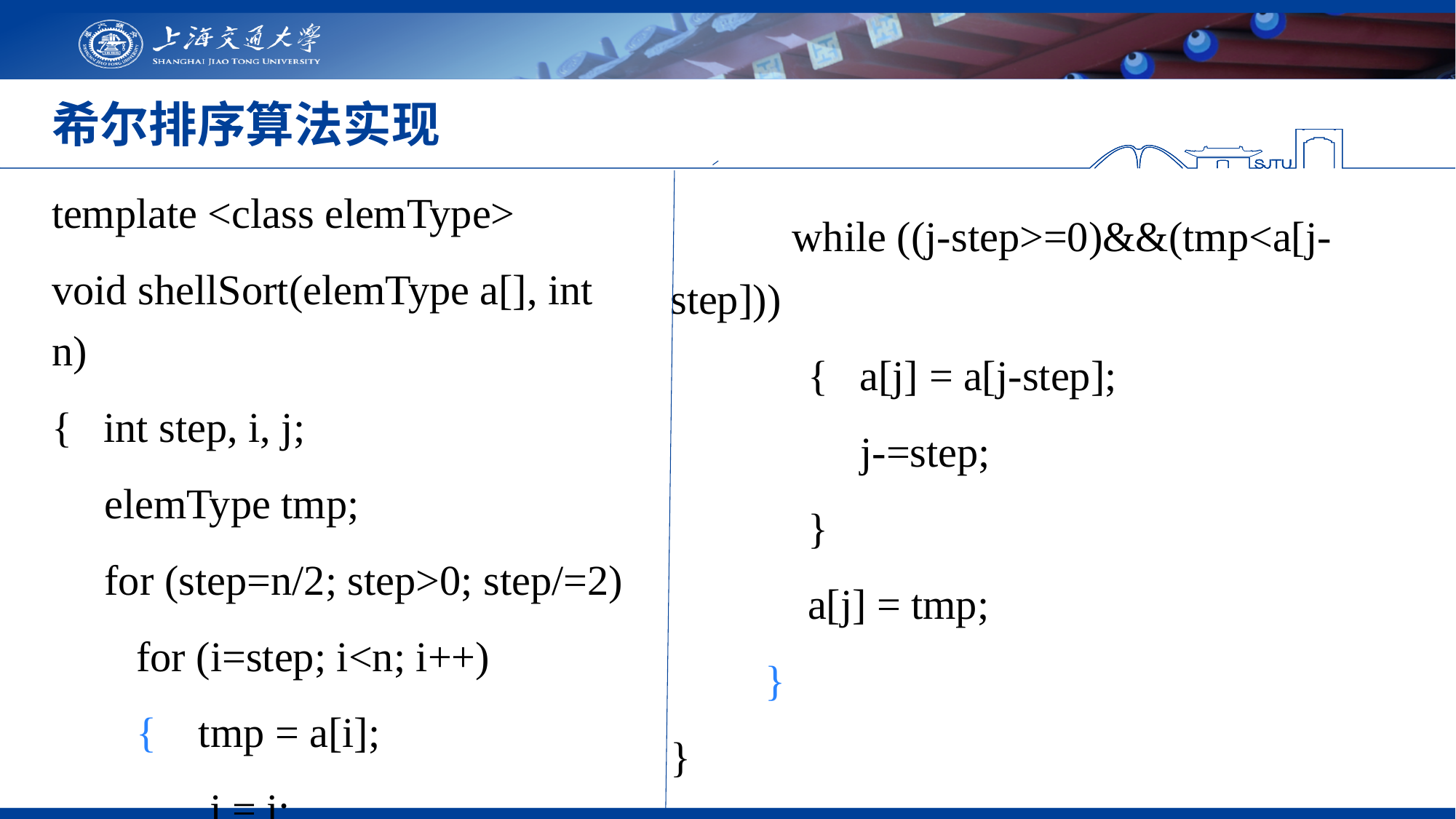

# 希尔排序算法实现
template <class elemType>
void shellSort(elemType a[], int n)
{   int step, i, j;
     elemType tmp;
     for (step=n/2; step>0; step/=2)
        for (i=step; i<n; i++)
        {    tmp = a[i];
               j = i;
          while ((j-step>=0)&&(tmp<a[j-step]))
             {   a[j] = a[j-step];
                  j-=step;
             }
             a[j] = tmp;
         }
}